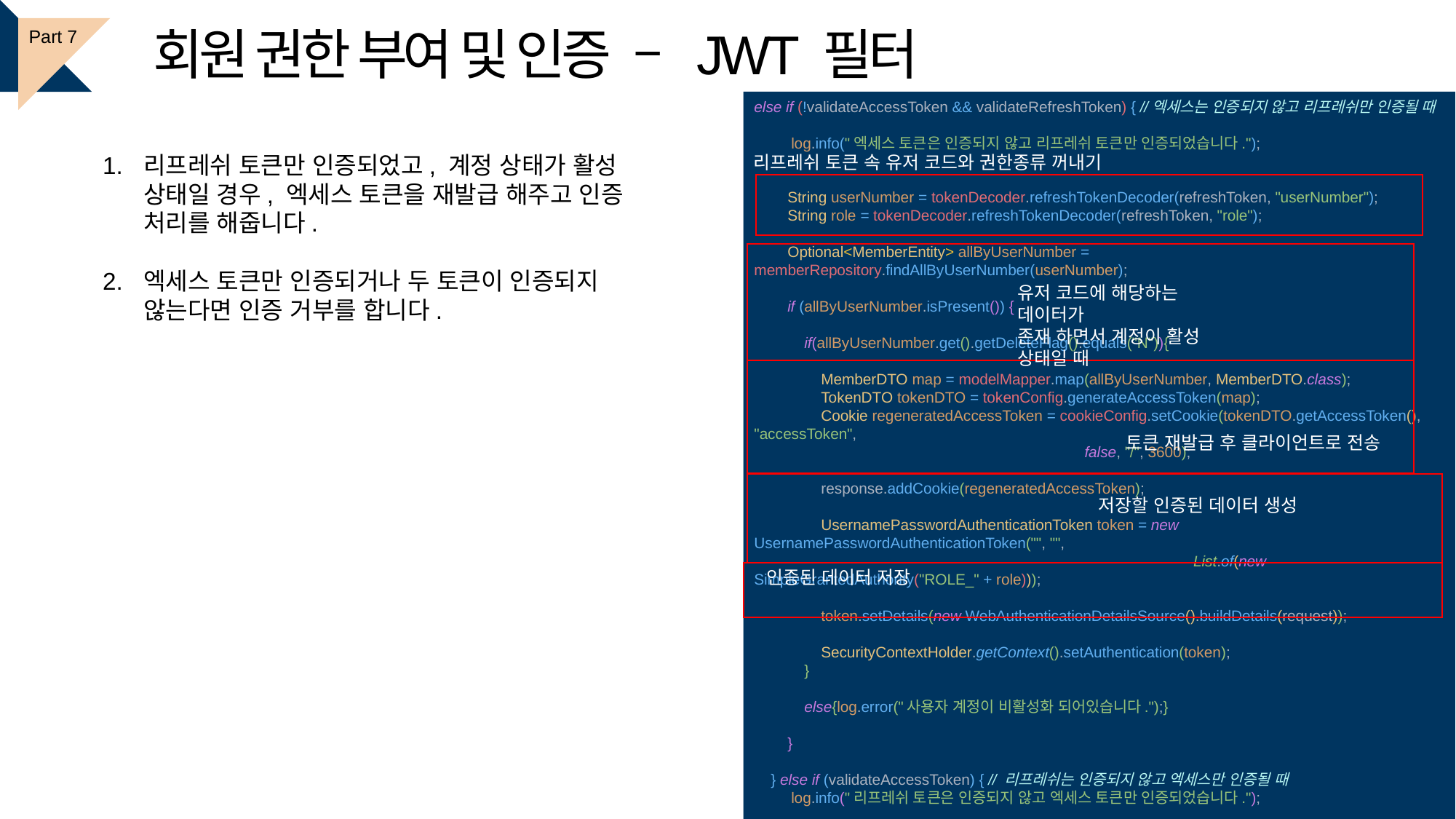

회원 권한 부여 및 인증  –  JWT 필터

Part 7

else if (!validateAccessToken && validateRefreshToken) { //엑세스는 인증되지 않고 리프레쉬만 인증될 때
        log.info("엑세스 토큰은 인증되지 않고 리프레쉬 토큰만 인증되었습니다.");
        String userNumber = tokenDecoder.refreshTokenDecoder(refreshToken, "userNumber");
        String role = tokenDecoder.refreshTokenDecoder(refreshToken, "role");
        Optional<MemberEntity> allByUserNumber = memberRepository.findAllByUserNumber(userNumber);
        if (allByUserNumber.isPresent()) {
            if(allByUserNumber.get().getDeleteFlag().equals("N")){
                MemberDTO map = modelMapper.map(allByUserNumber, MemberDTO.class);
                TokenDTO tokenDTO = tokenConfig.generateAccessToken(map);
                Cookie regeneratedAccessToken = cookieConfig.setCookie(tokenDTO.getAccessToken(), "accessToken",
                                                                               false, "/", 3600);
                response.addCookie(regeneratedAccessToken);
                UsernamePasswordAuthenticationToken token = new UsernamePasswordAuthenticationToken("", "",
                                                                                                         List.of(new SimpleGrantedAuthority("ROLE_" + role)));
                token.setDetails(new WebAuthenticationDetailsSource().buildDetails(request));
                SecurityContextHolder.getContext().setAuthentication(token);
            }
            else{log.error("사용자 계정이 비활성화 되어있습니다.");}
        }
    } else if (validateAccessToken) { // 리프레쉬는 인증되지 않고 엑세스만 인증될 때
        log.info("리프레쉬 토큰은 인증되지 않고 엑세스 토큰만 인증되었습니다.");
    } else {
        log.error("두 토큰이 인증되지 않았습니다.");
    }
}
리프레쉬 토큰만 인증되었고, 계정 상태가 활성 상태일 경우, 엑세스 토큰을 재발급 해주고 인증 처리를 해줍니다.

엑세스 토큰만 인증되거나 두 토큰이 인증되지 않는다면 인증 거부를 합니다.
리프레쉬 토큰 속 유저 코드와 권한종류 꺼내기

유저 코드에 해당하는 데이터가
존재 하면서 계정이 활성 상태일 때

토큰 재발급 후 클라이언트로 전송

저장할 인증된 데이터 생성
인증된 데이터 저장